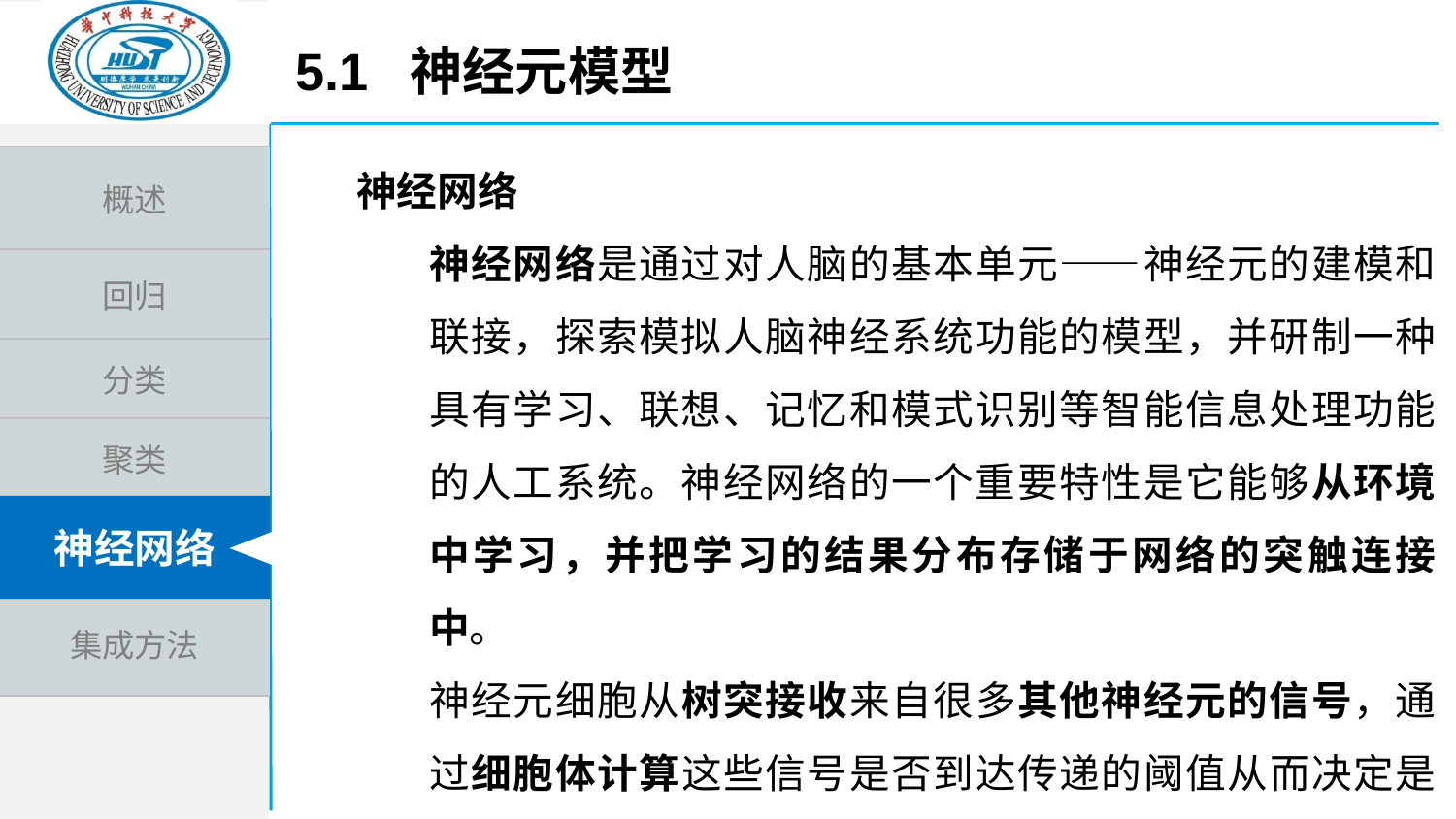

5.1  神经元模型

神经网络
神经网络是通过对人脑的基本单元——神经元的建模和联接，探索模拟人脑神经系统功能的模型，并研制一种具有学习、联想、记忆和模式识别等智能信息处理功能的人工系统。神经网络的一个重要特性是它能够从环境中学习，并把学习的结果分布存储于网络的突触连接中。
神经元细胞从树突接收来自很多其他神经元的信号，通过细胞体计算这些信号是否到达传递的阈值从而决定是否由轴突将信号传递给其他神经元。